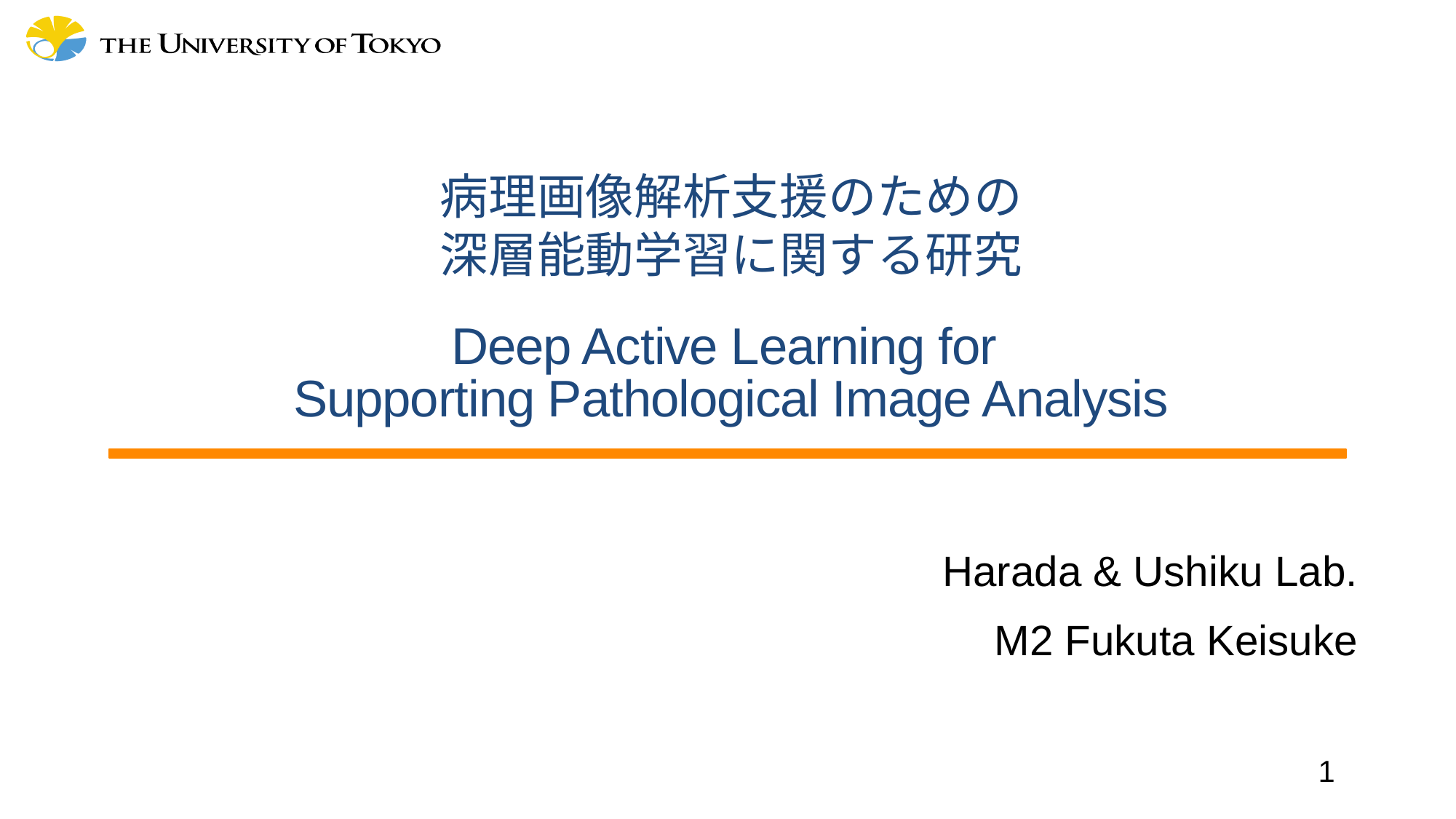

# 病理画像解析支援のための 深層能動学習に関する研究
Deep Active Learning for
Supporting Pathological Image Analysis
Harada & Ushiku Lab.
M2 Fukuta Keisuke
1